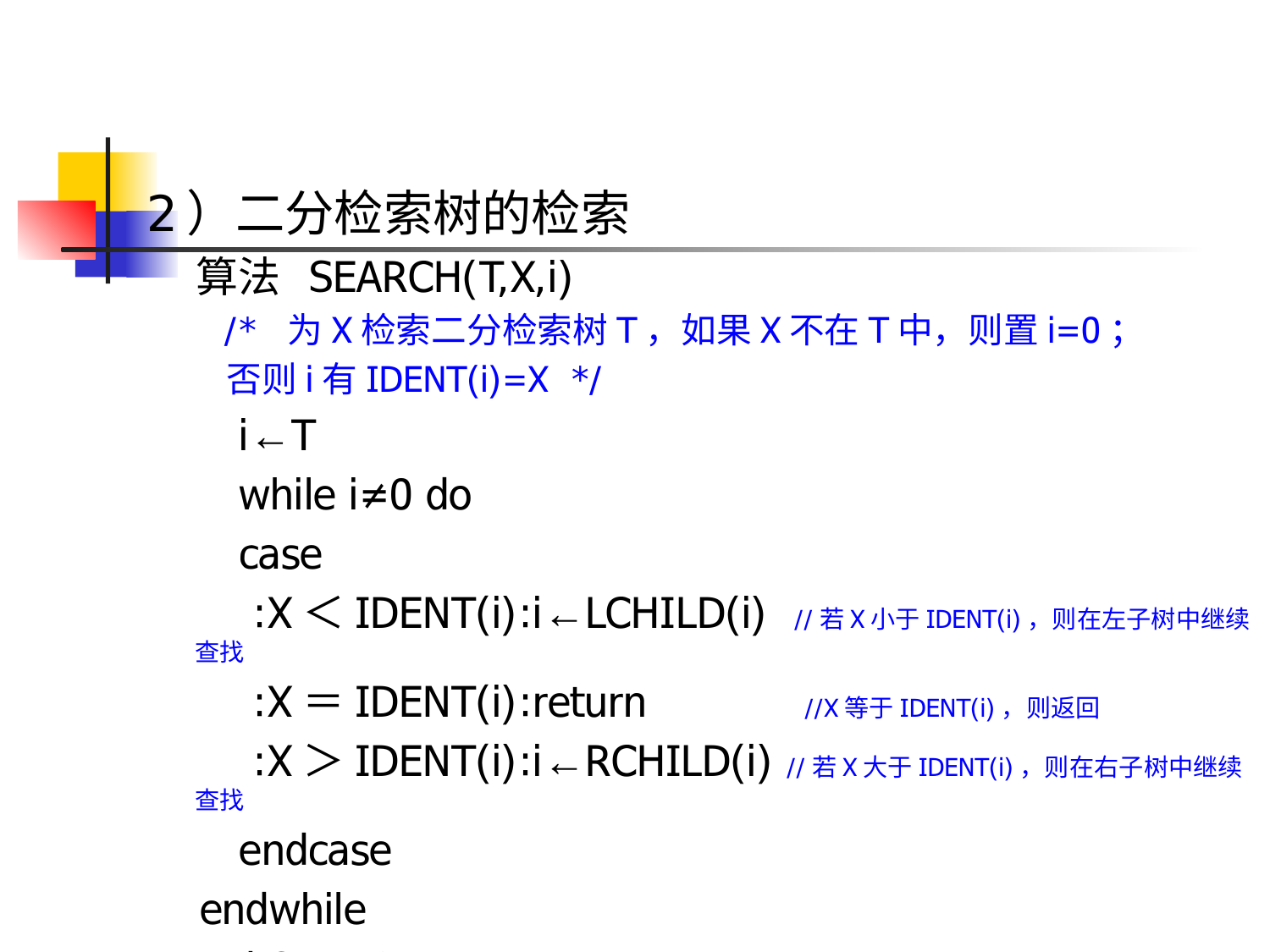

2）二分检索树的检索
    算法  SEARCH(T,X,i)
       /*  为X检索二分检索树T，如果X不在T中，则置i=0；
         否则i有IDENT(i)=X  */
       i←T
       while i≠0 do
       case
        :X＜IDENT(i):i←LCHILD(i)  //若X小于IDENT(i)，则在左子树中继续查找
        :X＝IDENT(i):return            //X等于IDENT(i)，则返回
        :X＞IDENT(i):i←RCHILD(i) //若X大于IDENT(i)，则在右子树中继续查找
       endcase
    endwhile
   end SEARCH
69